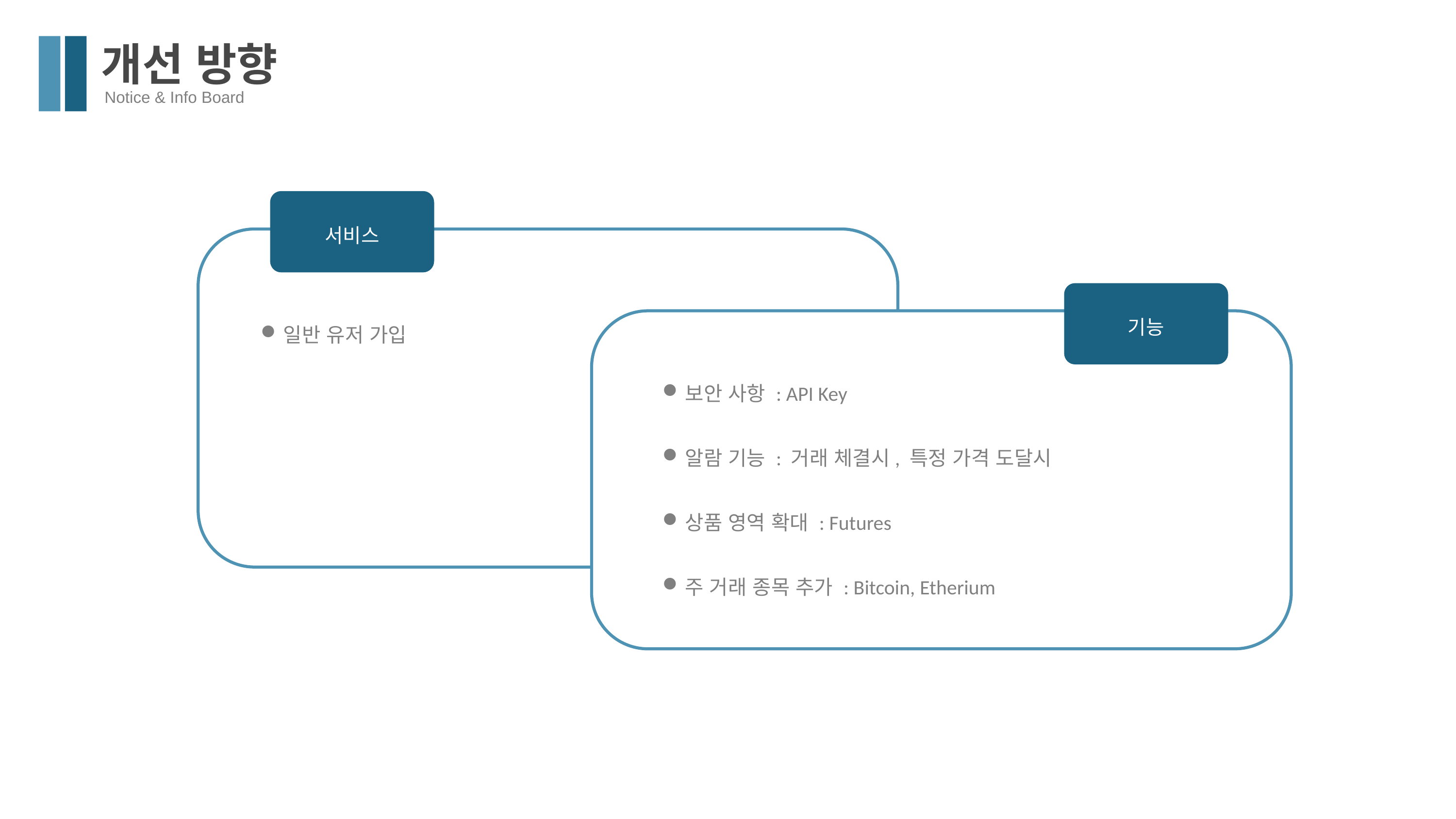

개선 방향

Notice & Info Board
게시글 상세보기

서비스

기능
일반 유저 가입
보안 사항 : API Key
알람 기능 : 거래 체결시, 특정 가격 도달시
상품 영역 확대 : Futures
주 거래 종목 추가 : Bitcoin, Etherium